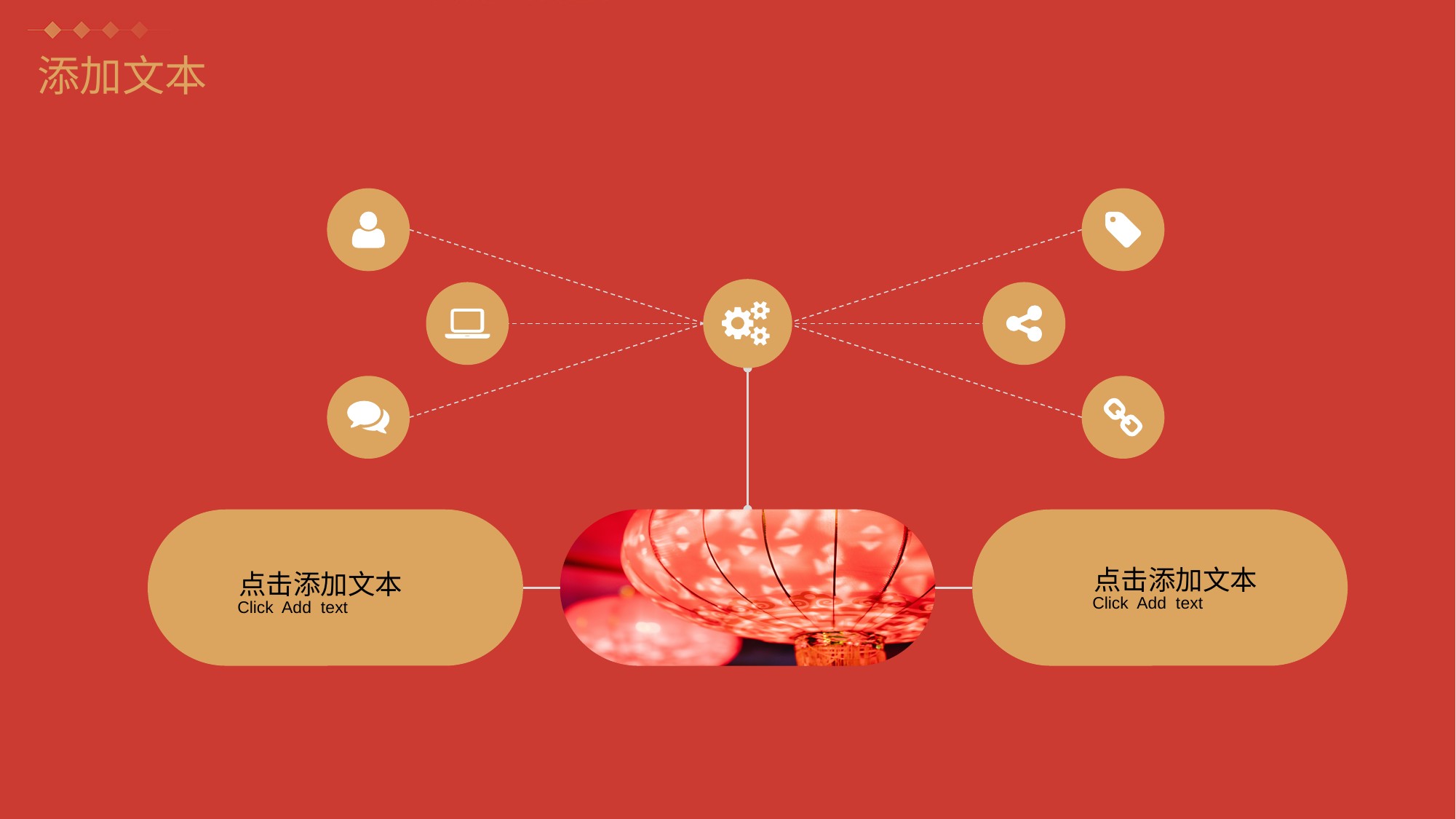

添加文本

点击添加文本
Click  Add  text
点击添加文本
Click  Add  text